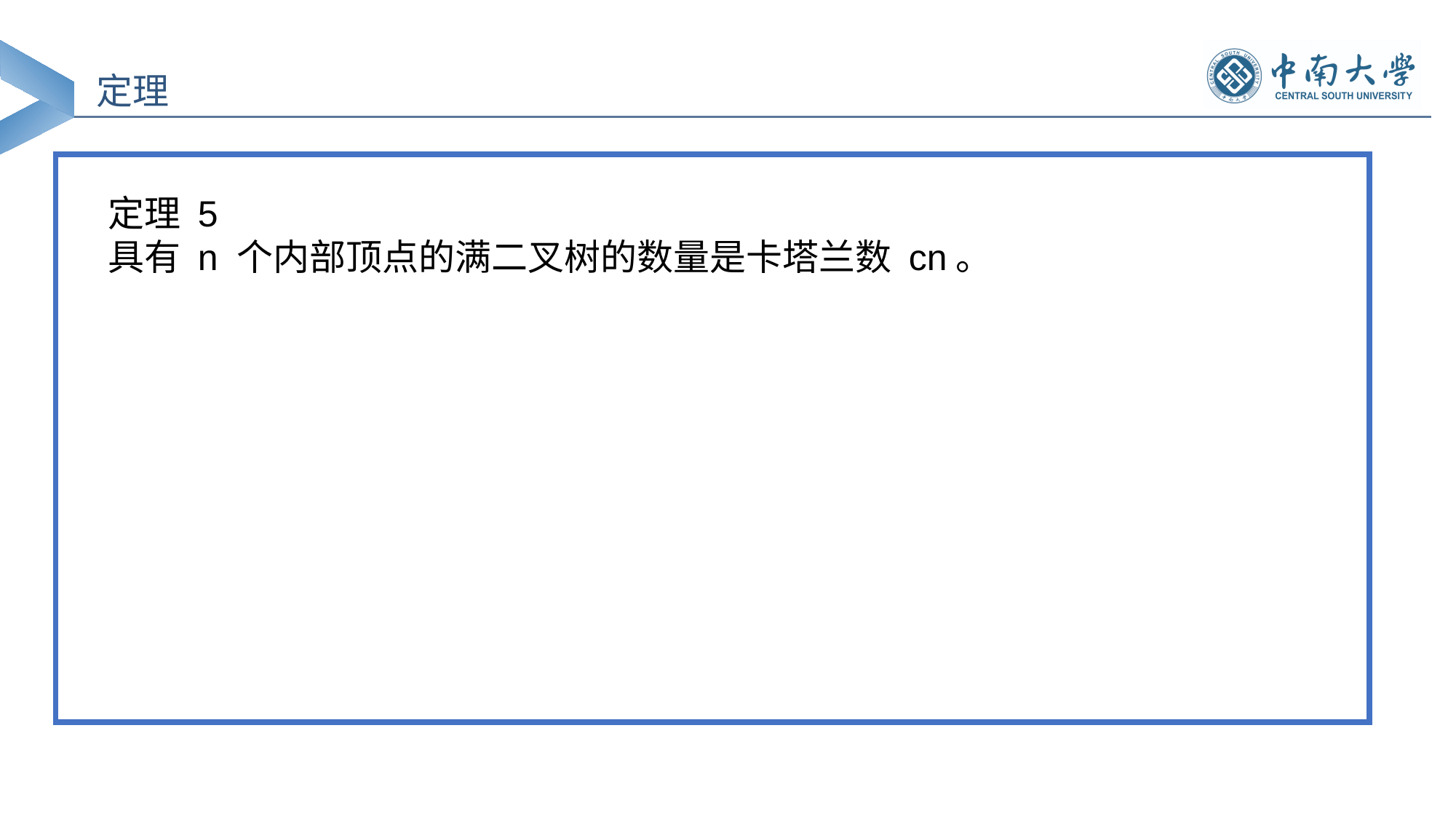

定理

定理 5
具有 n 个内部顶点的满二叉树的数量是卡塔兰数 cn。